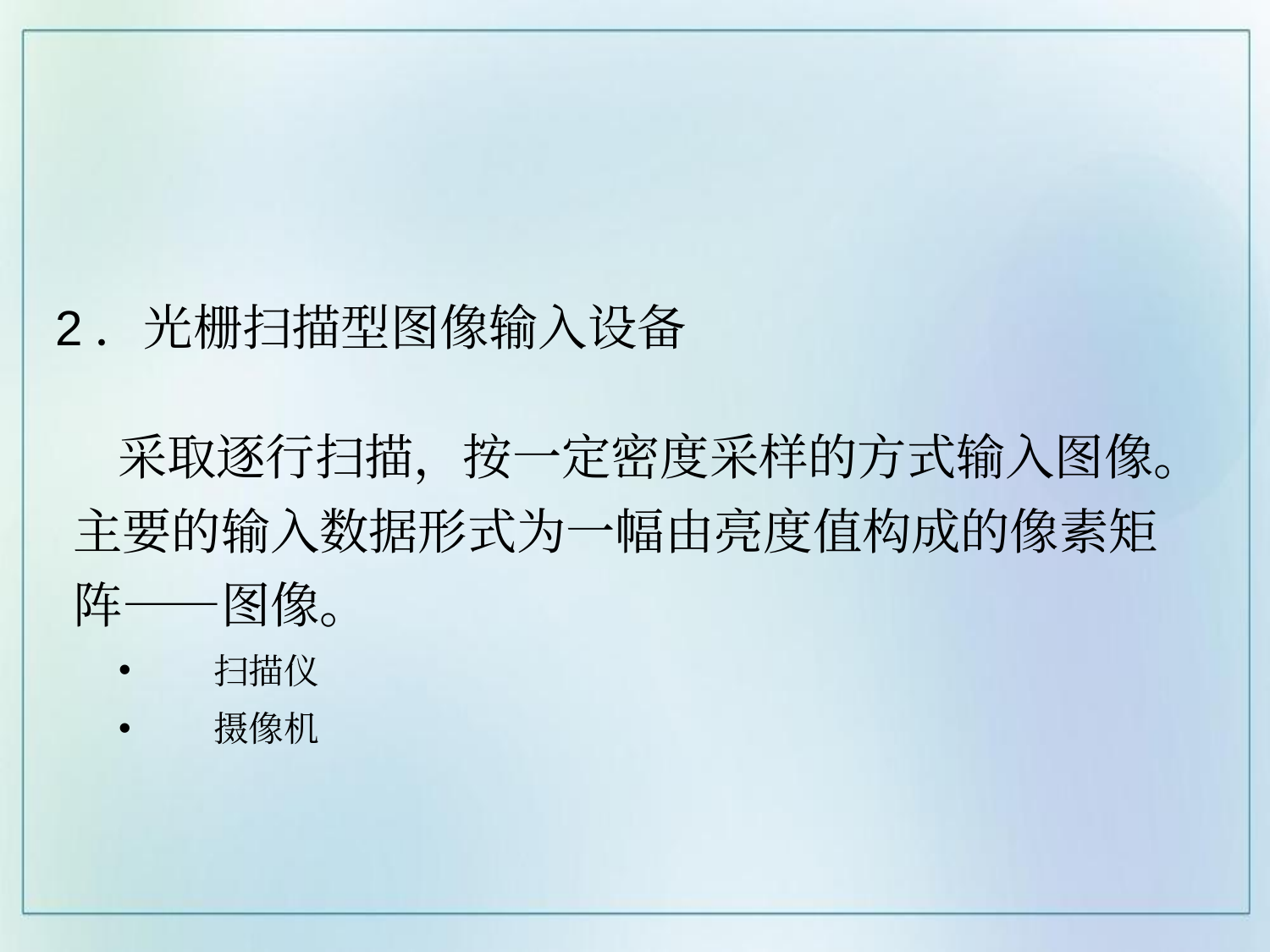

2．光栅扫描型图像输入设备
    采取逐行扫描，按一定密度采样的方式输入图像。主要的输入数据形式为一幅由亮度值构成的像素矩阵――图像。
扫描仪
摄像机